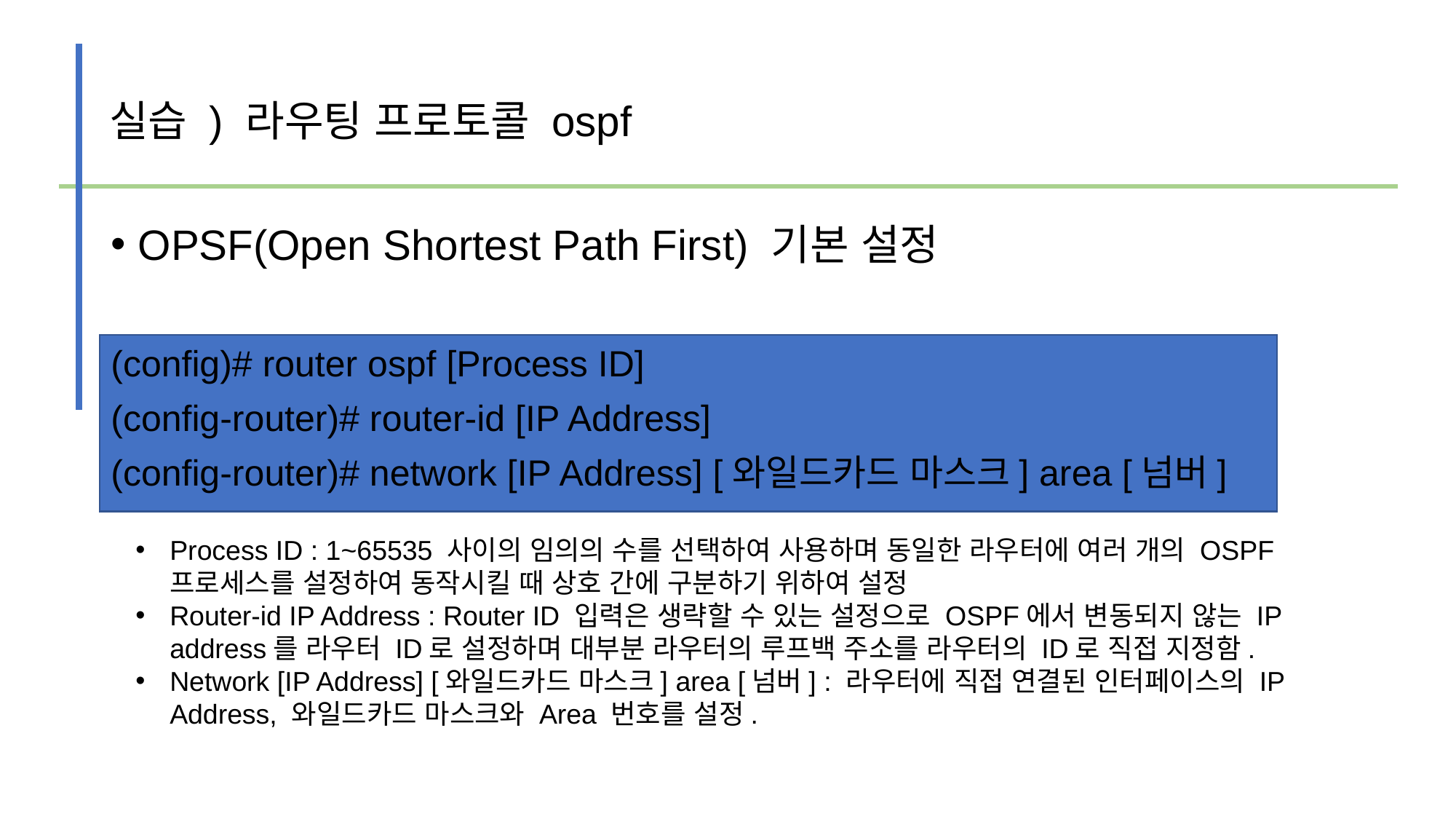

실습 ) 라우팅 프로토콜 ospf
#
OPSF(Open Shortest Path First) 기본 설정

(config)# router ospf [Process ID]
(config-router)# router-id [IP Address]
(config-router)# network [IP Address] [와일드카드 마스크] area [넘버]

Process ID : 1~65535 사이의 임의의 수를 선택하여 사용하며 동일한 라우터에 여러 개의 OSPF 프로세스를 설정하여 동작시킬 때 상호 간에 구분하기 위하여 설정
Router-id IP Address : Router ID 입력은 생략할 수 있는 설정으로 OSPF에서 변동되지 않는 IP address를 라우터 ID로 설정하며 대부분 라우터의 루프백 주소를 라우터의 ID로 직접 지정함.
Network [IP Address] [와일드카드 마스크] area [넘버] : 라우터에 직접 연결된 인터페이스의 IP Address, 와일드카드 마스크와 Area 번호를 설정.